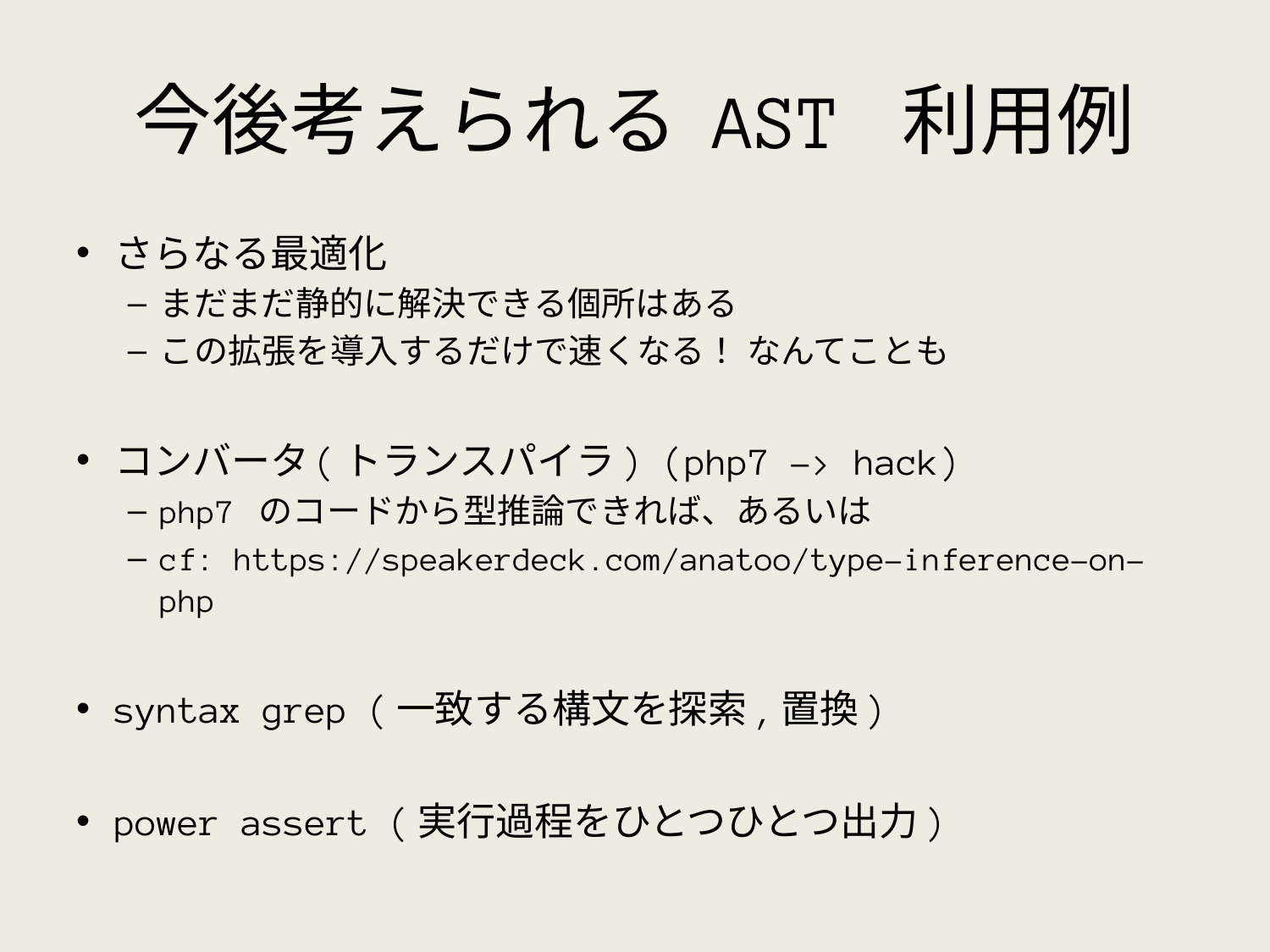

# 今後考えられる AST 利用例
さらなる最適化
まだまだ静的に解決できる個所はある
この拡張を導入するだけで速くなる！ なんてことも

コンバータ(トランスパイラ) (php7 -> hack)
php7 のコードから型推論できれば、あるいは
cf: https://speakerdeck.com/anatoo/type-inference-on-php

syntax grep (一致する構文を探索,置換)

power assert (実行過程をひとつひとつ出力)